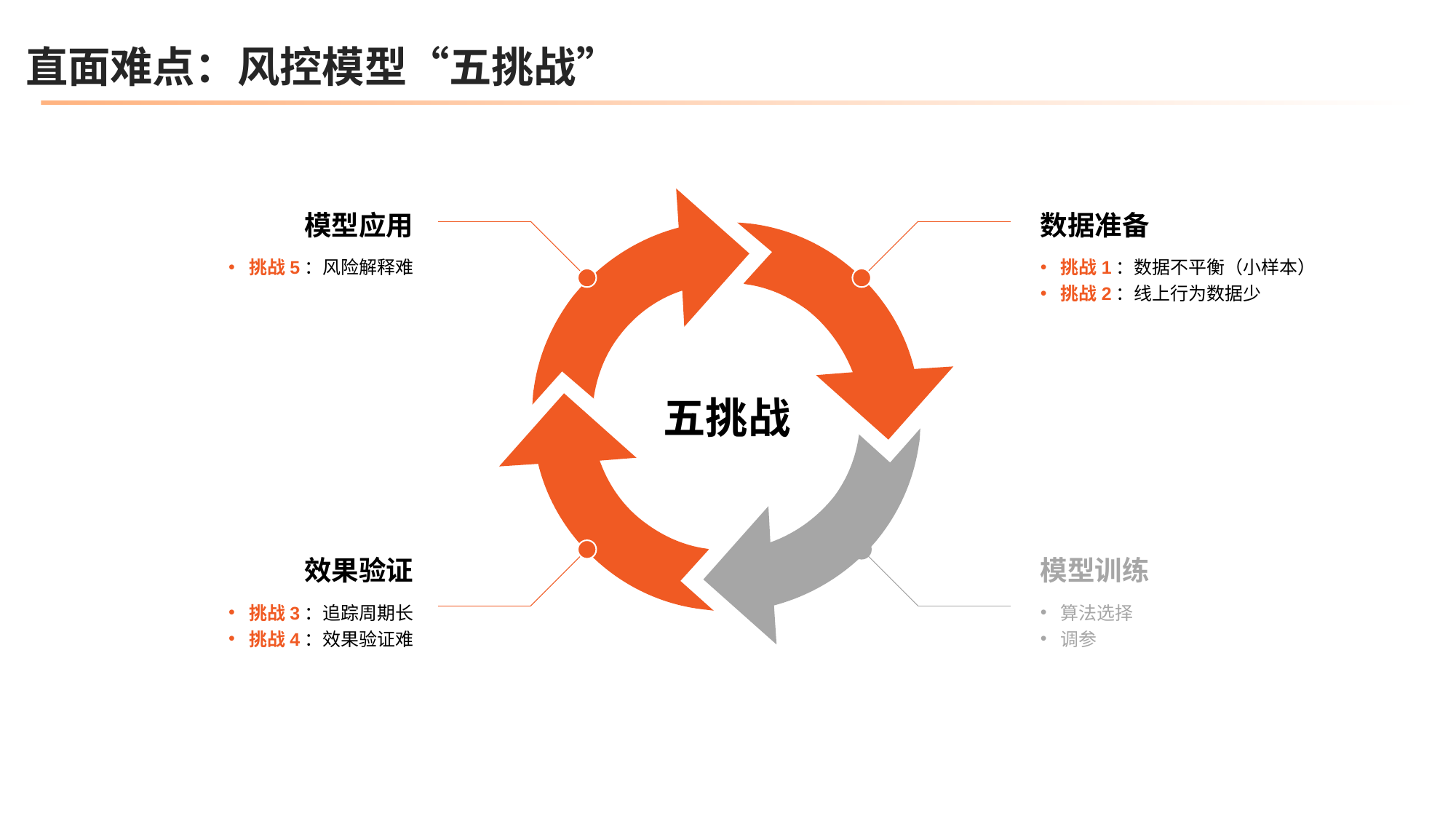

直面难点：风控模型“五挑战”

模型应用
挑战5：风险解释难

五挑战
数据准备
挑战1：数据不平衡（小样本）
挑战2：线上行为数据少

效果验证

挑战3：追踪周期长
挑战4：效果验证难
模型训练

算法选择
调参